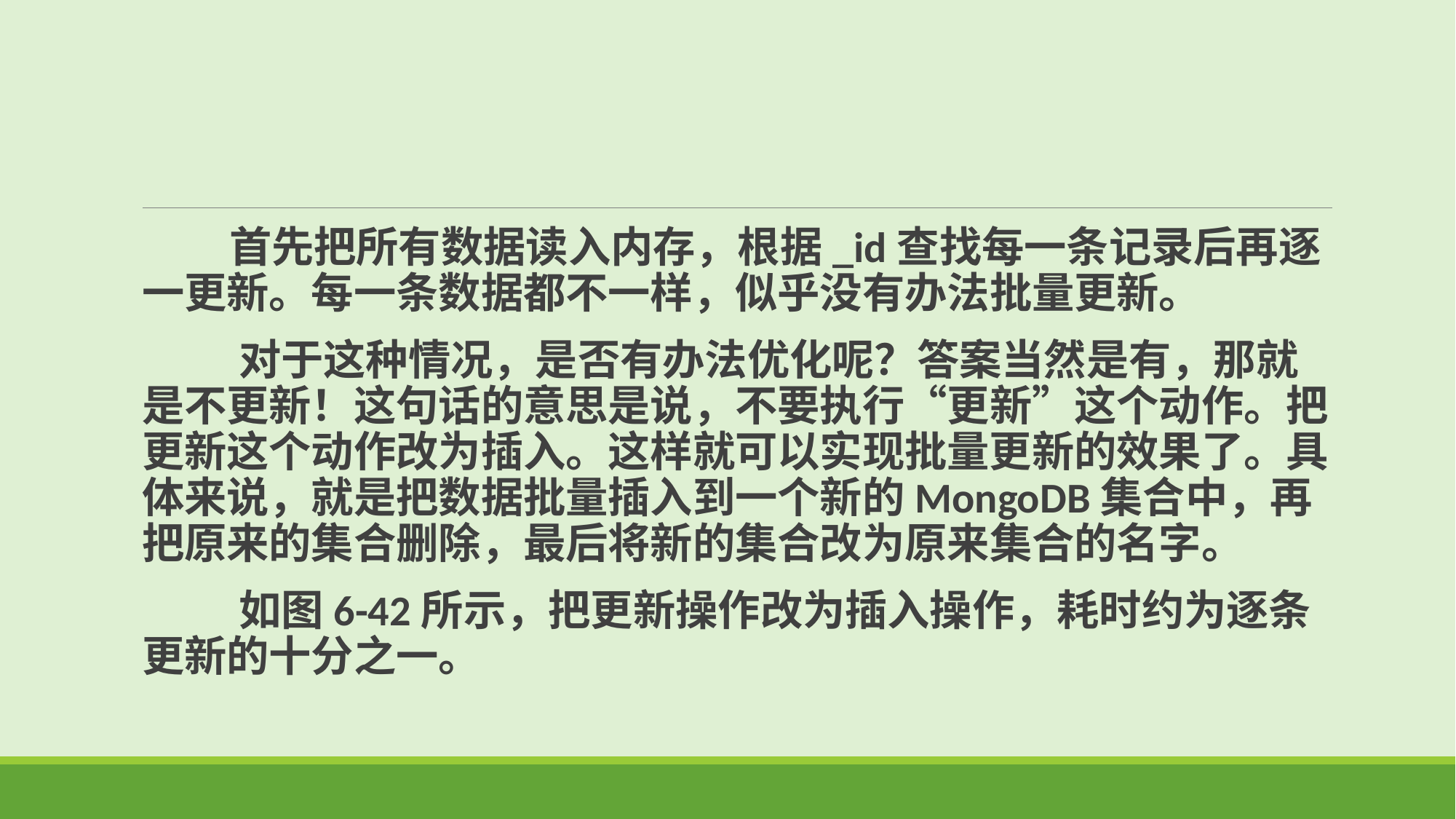

首先把所有数据读入内存，根据_id查找每一条记录后再逐一更新。每一条数据都不一样，似乎没有办法批量更新。
         对于这种情况，是否有办法优化呢？答案当然是有，那就是不更新！这句话的意思是说，不要执行“更新”这个动作。把更新这个动作改为插入。这样就可以实现批量更新的效果了。具体来说，就是把数据批量插入到一个新的MongoDB集合中，再把原来的集合删除，最后将新的集合改为原来集合的名字。
         如图6-42所示，把更新操作改为插入操作，耗时约为逐条更新的十分之一。